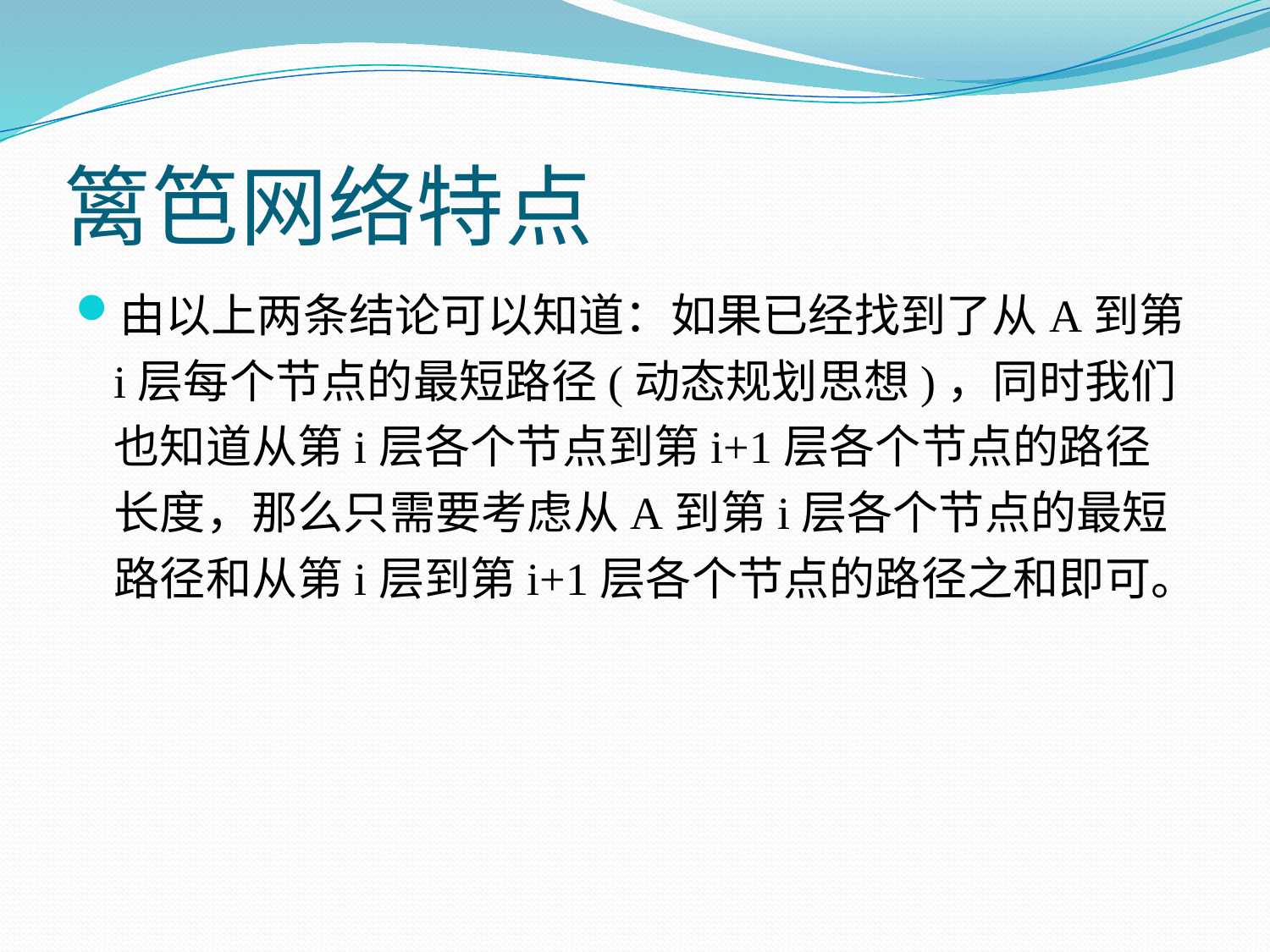

# 篱笆网络特点
由以上两条结论可以知道：如果已经找到了从A到第i层每个节点的最短路径(动态规划思想)，同时我们也知道从第i层各个节点到第i+1层各个节点的路径长度，那么只需要考虑从A到第i层各个节点的最短路径和从第i层到第i+1层各个节点的路径之和即可。